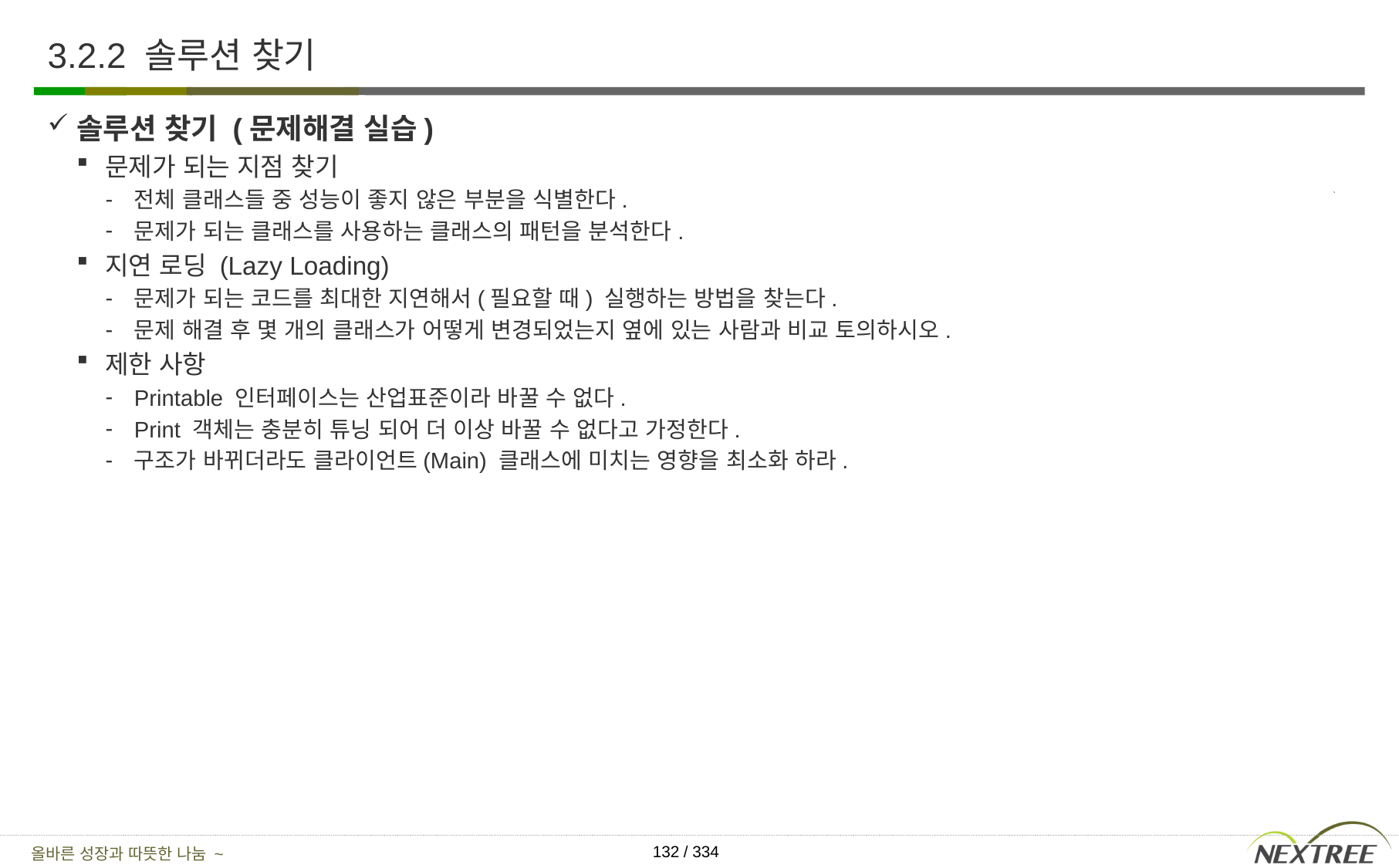

# 3.2.2 솔루션 찾기
솔루션 찾기 (문제해결 실습)
문제가 되는 지점 찾기
전체 클래스들 중 성능이 좋지 않은 부분을 식별한다.
문제가 되는 클래스를 사용하는 클래스의 패턴을 분석한다.
지연 로딩 (Lazy Loading)
문제가 되는 코드를 최대한 지연해서(필요할 때) 실행하는 방법을 찾는다.
문제 해결 후 몇 개의 클래스가 어떻게 변경되었는지 옆에 있는 사람과 비교 토의하시오.
제한 사항
Printable 인터페이스는 산업표준이라 바꿀 수 없다.
Print 객체는 충분히 튜닝 되어 더 이상 바꿀 수 없다고 가정한다.
구조가 바뀌더라도 클라이언트(Main) 클래스에 미치는 영향을 최소화 하라.